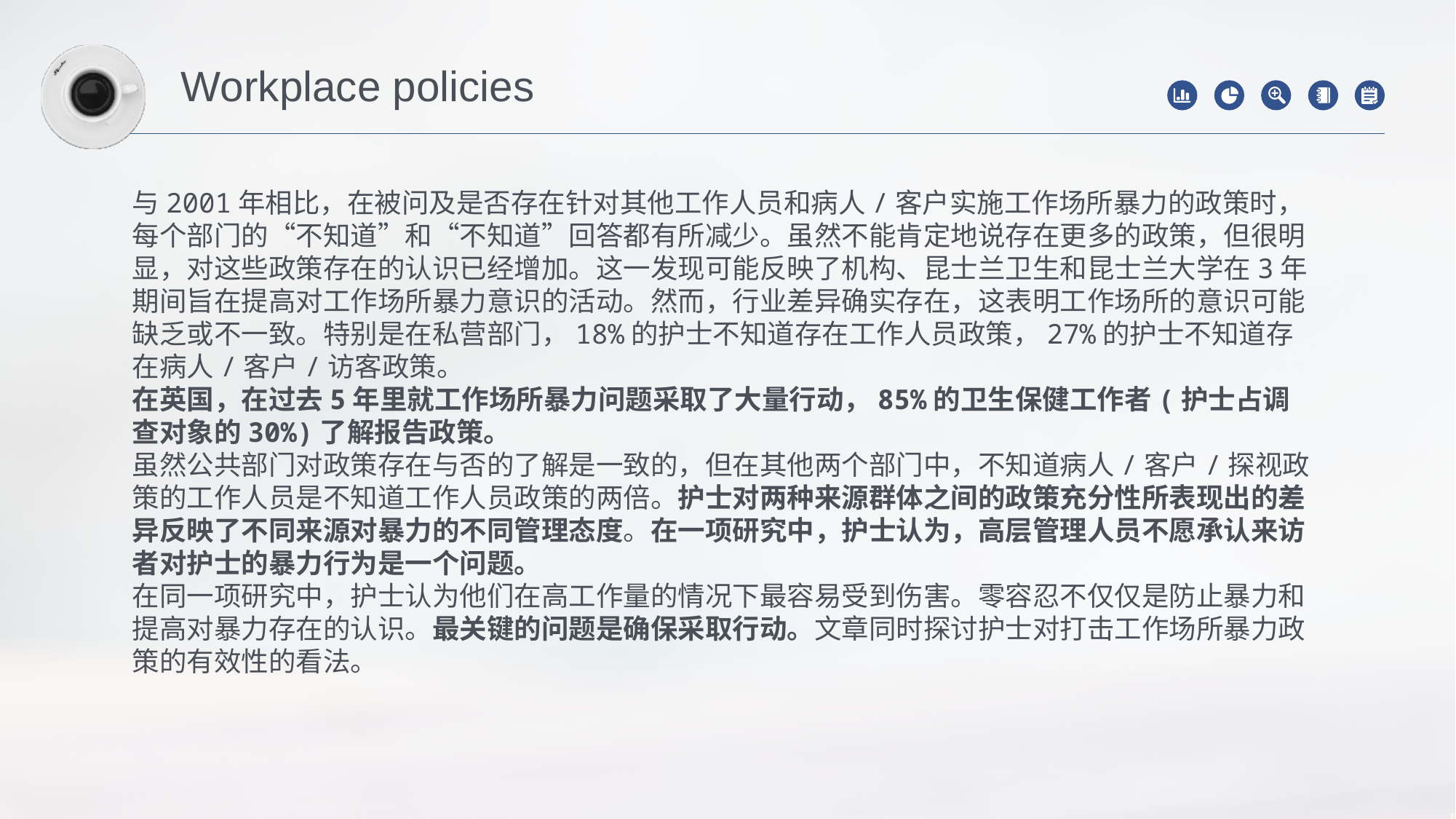

Workplace policies
与2001年相比，在被问及是否存在针对其他工作人员和病人/客户实施工作场所暴力的政策时，每个部门的“不知道”和“不知道”回答都有所减少。虽然不能肯定地说存在更多的政策，但很明显，对这些政策存在的认识已经增加。这一发现可能反映了机构、昆士兰卫生和昆士兰大学在3年期间旨在提高对工作场所暴力意识的活动。然而，行业差异确实存在，这表明工作场所的意识可能缺乏或不一致。特别是在私营部门，18%的护士不知道存在工作人员政策，27%的护士不知道存在病人/客户/访客政策。
在英国，在过去5年里就工作场所暴力问题采取了大量行动，85%的卫生保健工作者(护士占调查对象的30%)了解报告政策。
虽然公共部门对政策存在与否的了解是一致的，但在其他两个部门中，不知道病人/客户/探视政策的工作人员是不知道工作人员政策的两倍。护士对两种来源群体之间的政策充分性所表现出的差异反映了不同来源对暴力的不同管理态度。在一项研究中，护士认为，高层管理人员不愿承认来访者对护士的暴力行为是一个问题。
在同一项研究中，护士认为他们在高工作量的情况下最容易受到伤害。零容忍不仅仅是防止暴力和提高对暴力存在的认识。最关键的问题是确保采取行动。文章同时探讨护士对打击工作场所暴力政策的有效性的看法。